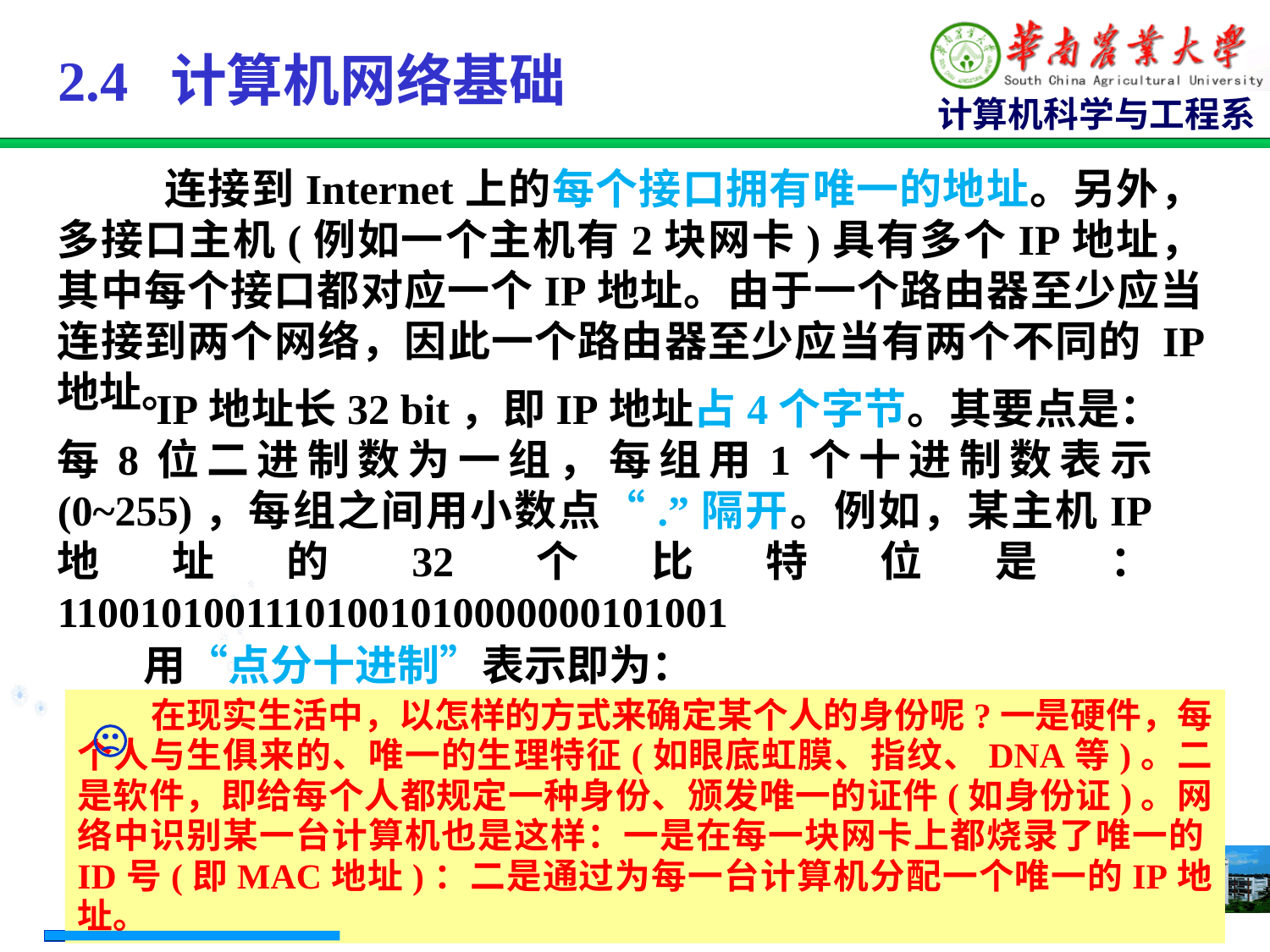

# 2.4  计算机网络基础
         连接到Internet上的每个接口拥有唯一的地址。另外，多接口主机(例如一个主机有2块网卡)具有多个IP地址，其中每个接口都对应一个IP地址。由于一个路由器至少应当连接到两个网络，因此一个路由器至少应当有两个不同的 IP 地址。
         IP地址长32 bit，即IP地址占4个字节。其要点是：每8位二进制数为一组，每组用1个十进制数表示(0~255)，每组之间用小数点“.”隔开。例如，某主机IP地址的32个比特位是：11001010011101001010000000101001
        用“点分十进制”表示即为：
                                 202. 116.160. 41

        在现实生活中，以怎样的方式来确定某个人的身份呢?一是硬件，每个人与生俱来的、唯一的生理特征(如眼底虹膜、指纹、DNA等)。二是软件，即给每个人都规定一种身份、颁发唯一的证件(如身份证)。网络中识别某一台计算机也是这样：一是在每一块网卡上都烧录了唯一的ID号(即MAC地址)：二是通过为每一台计算机分配一个唯一的IP地址。